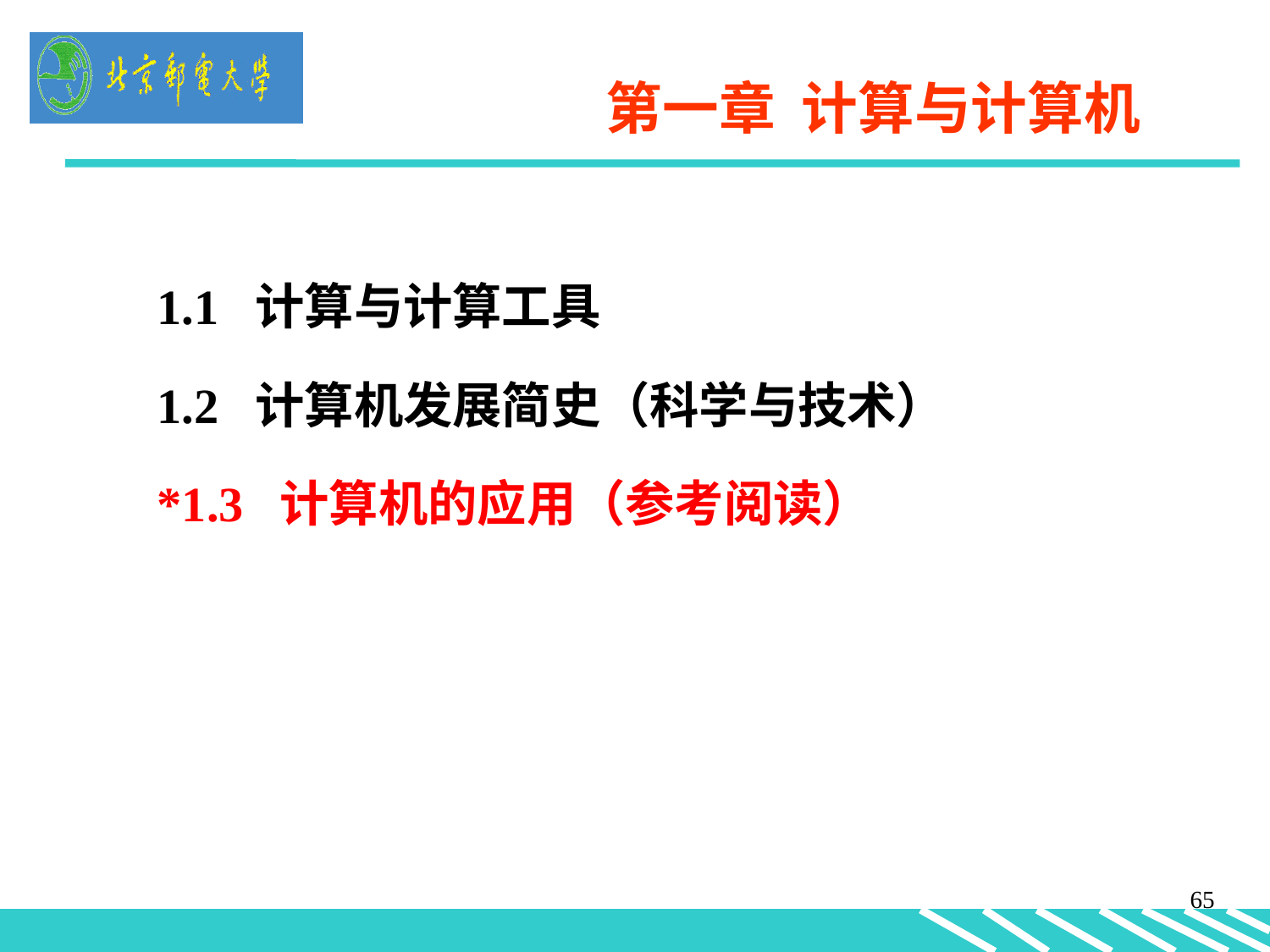

第一章  计算与计算机
1.1  计算与计算工具
1.2  计算机发展简史（科学与技术）
*1.3  计算机的应用（参考阅读）

65